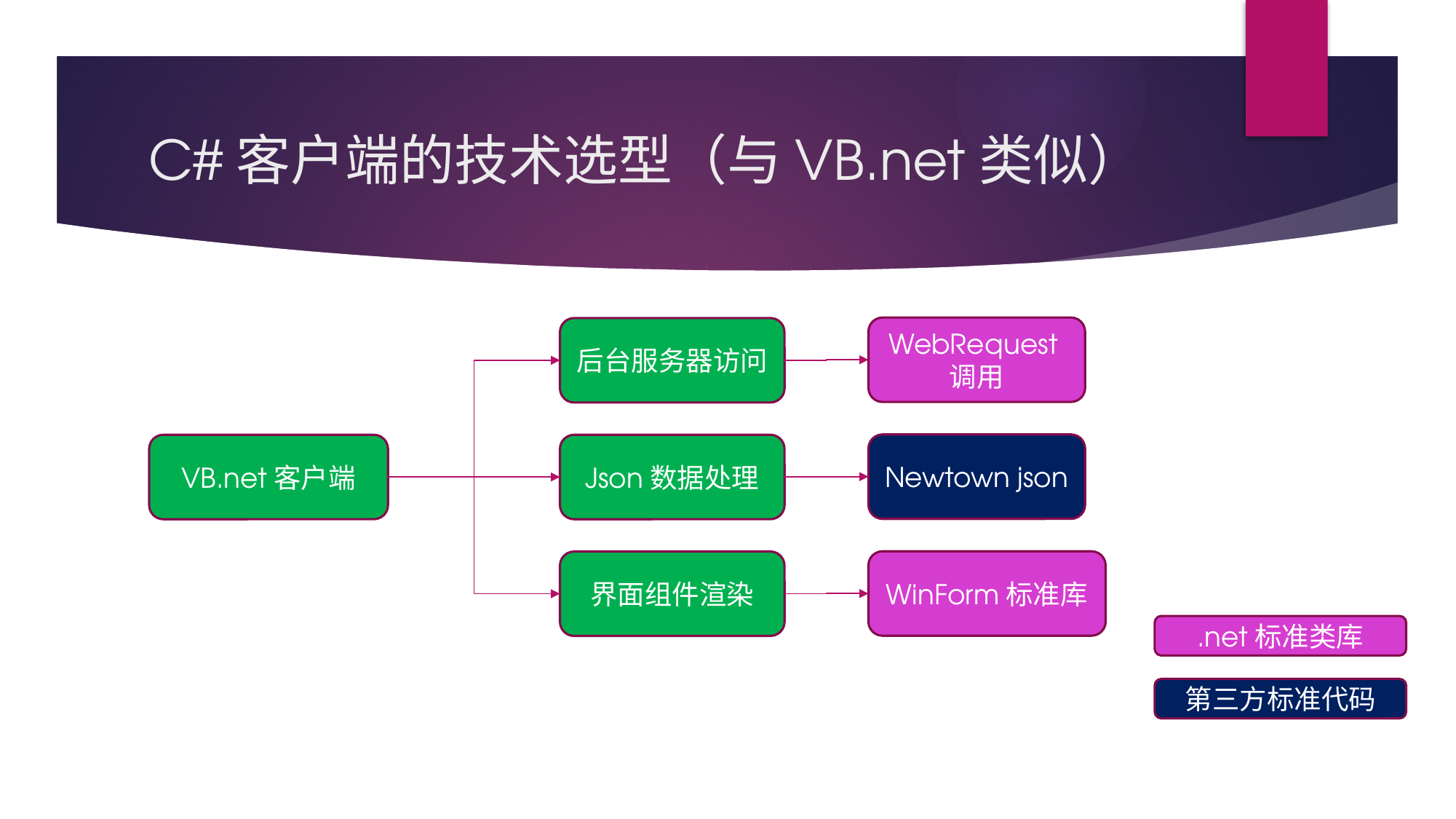

# C#客户端的技术选型（与VB.net类似）
WebRequest调用
后台服务器访问
Newtown json
VB.net客户端
Json数据处理
WinForm标准库
界面组件渲染
.net标准类库
第三方标准代码